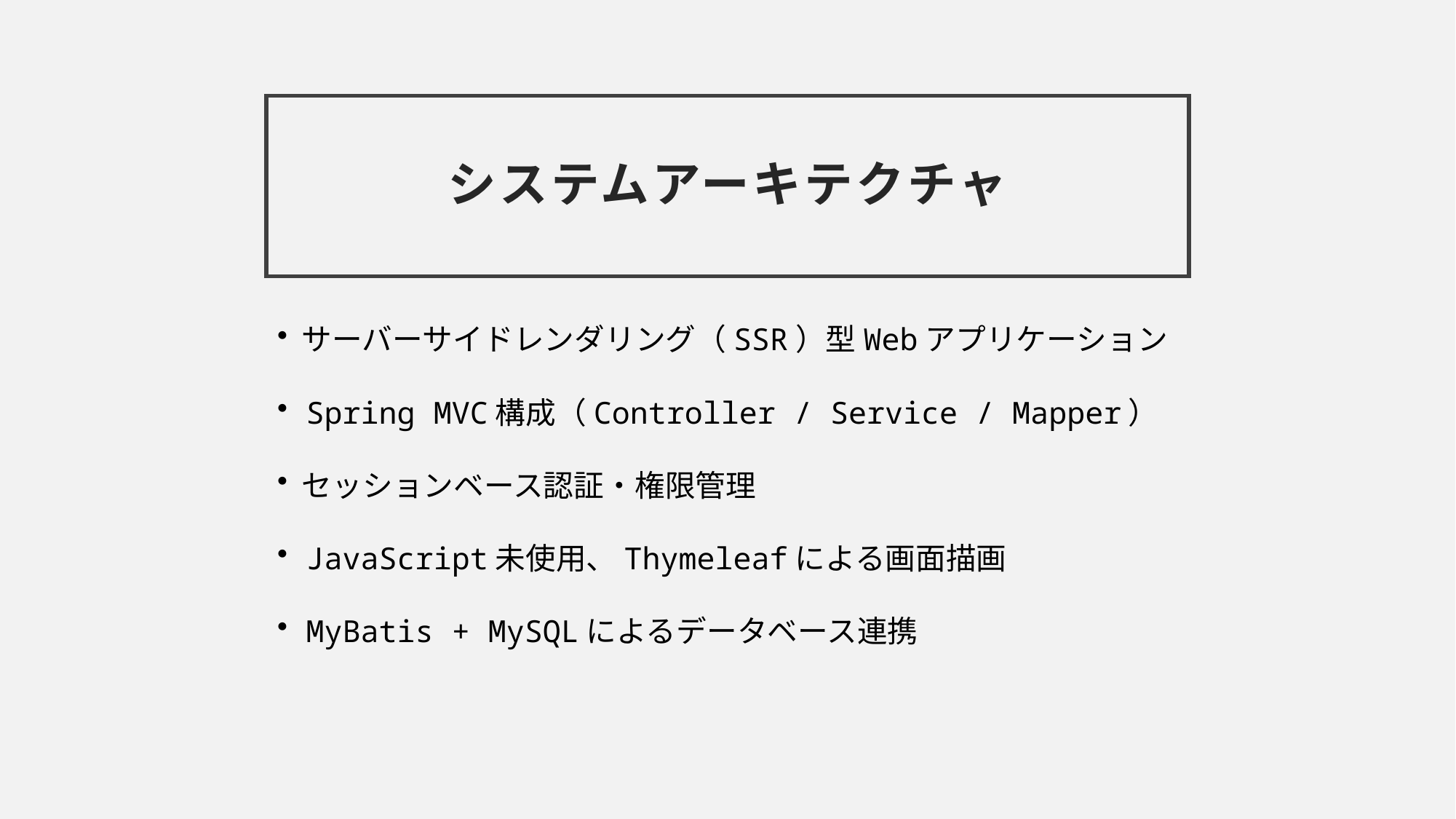

# システムアーキテクチャ
 サーバーサイドレンダリング（SSR）型Webアプリケーション

 Spring MVC構成（Controller / Service / Mapper）

 セッションベース認証・権限管理

 JavaScript未使用、Thymeleafによる画面描画

 MyBatis + MySQLによるデータベース連携